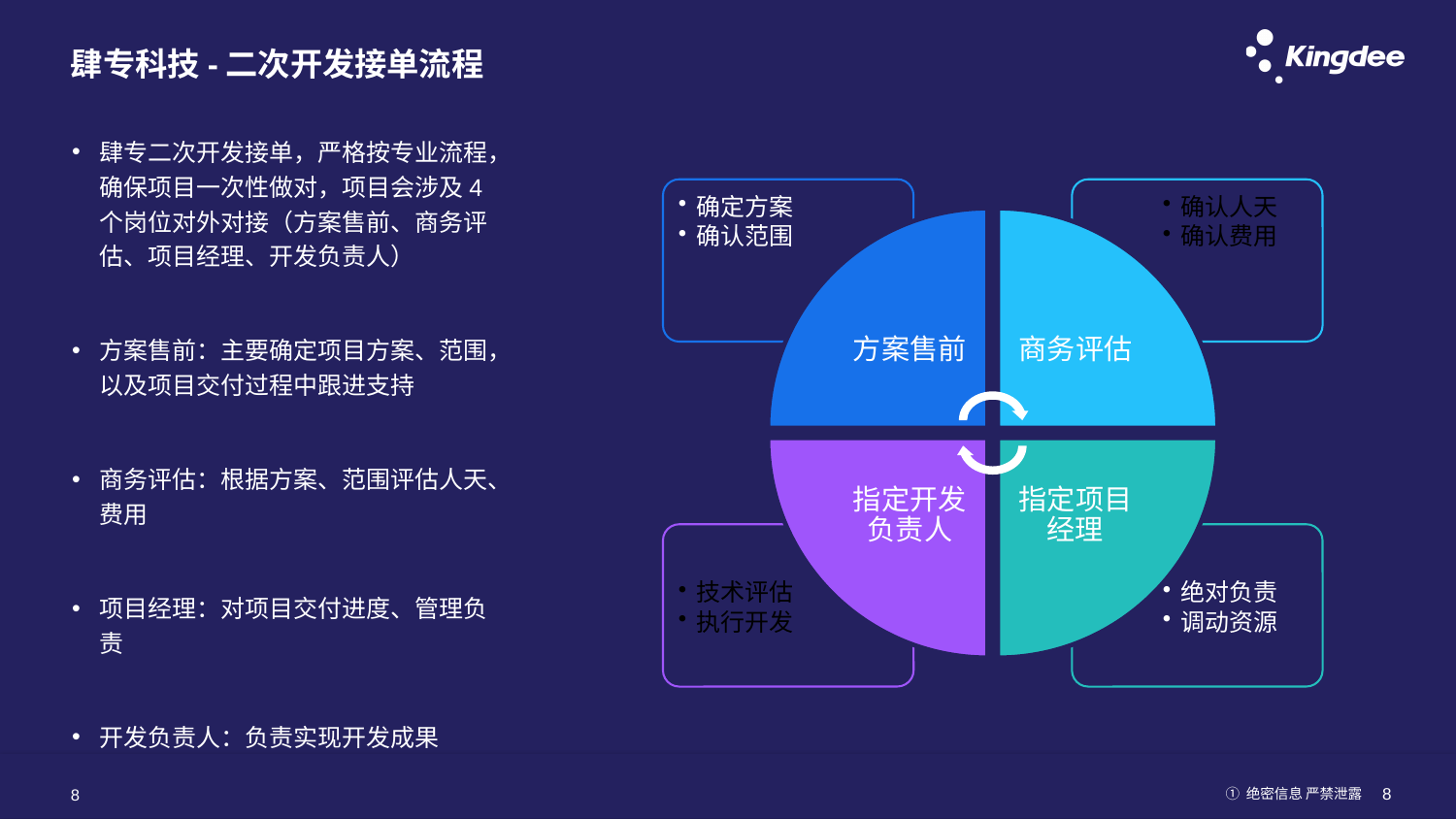

肆专科技-二次开发接单流程
肆专二次开发接单，严格按专业流程，确保项目一次性做对，项目会涉及4个岗位对外对接（方案售前、商务评估、项目经理、开发负责人）

方案售前：主要确定项目方案、范围，以及项目交付过程中跟进支持

商务评估：根据方案、范围评估人天、费用

项目经理：对项目交付进度、管理负责

开发负责人：负责实现开发成果

绝对负责
调动资源
技术评估
执行开发
确认人天
确认费用
确定方案
确认范围
方案售前
商务评估
指定项目经理
指定开发负责人